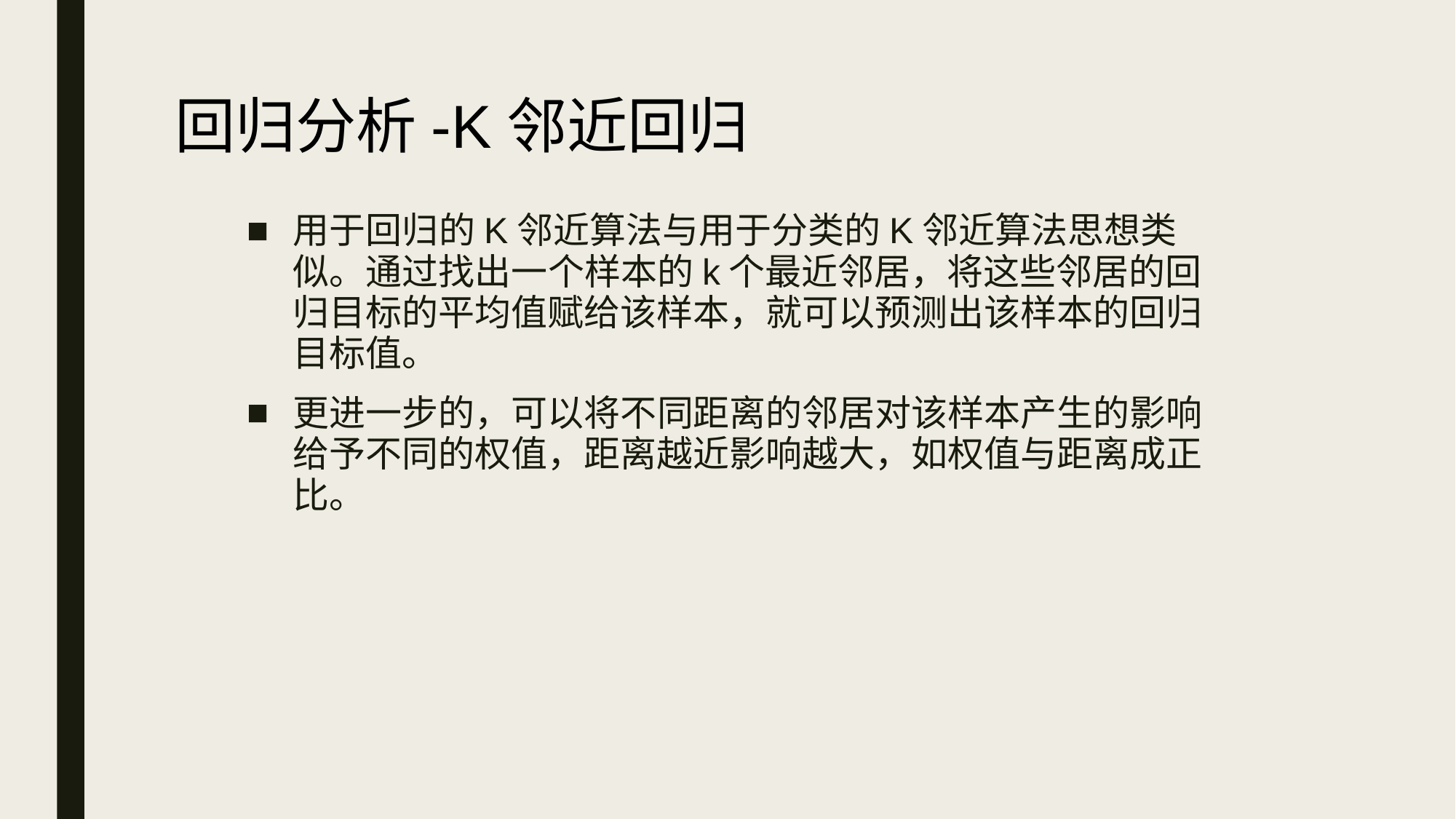

# 回归分析-K邻近回归
用于回归的K邻近算法与用于分类的K邻近算法思想类似。通过找出一个样本的k个最近邻居，将这些邻居的回归目标的平均值赋给该样本，就可以预测出该样本的回归目标值。
更进一步的，可以将不同距离的邻居对该样本产生的影响给予不同的权值，距离越近影响越大，如权值与距离成正比。